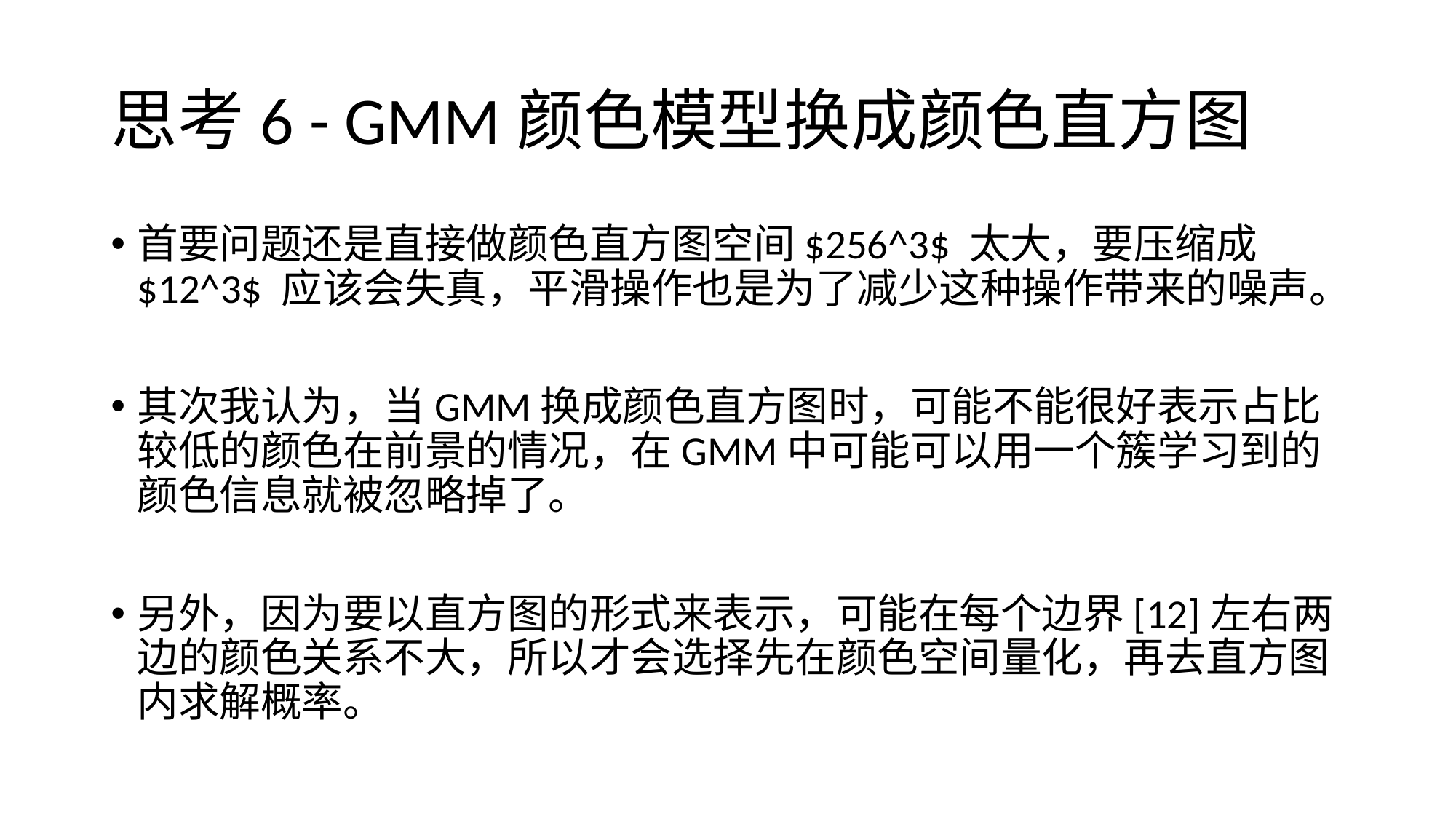

# 思考6 - GMM颜色模型换成颜色直方图
首要问题还是直接做颜色直方图空间$256^3$ 太大，要压缩成$12^3$ 应该会失真，平滑操作也是为了减少这种操作带来的噪声。

其次我认为，当GMM换成颜色直方图时，可能不能很好表示占比较低的颜色在前景的情况，在GMM中可能可以用一个簇学习到的颜色信息就被忽略掉了。

另外，因为要以直方图的形式来表示，可能在每个边界[12]左右两边的颜色关系不大，所以才会选择先在颜色空间量化，再去直方图内求解概率。